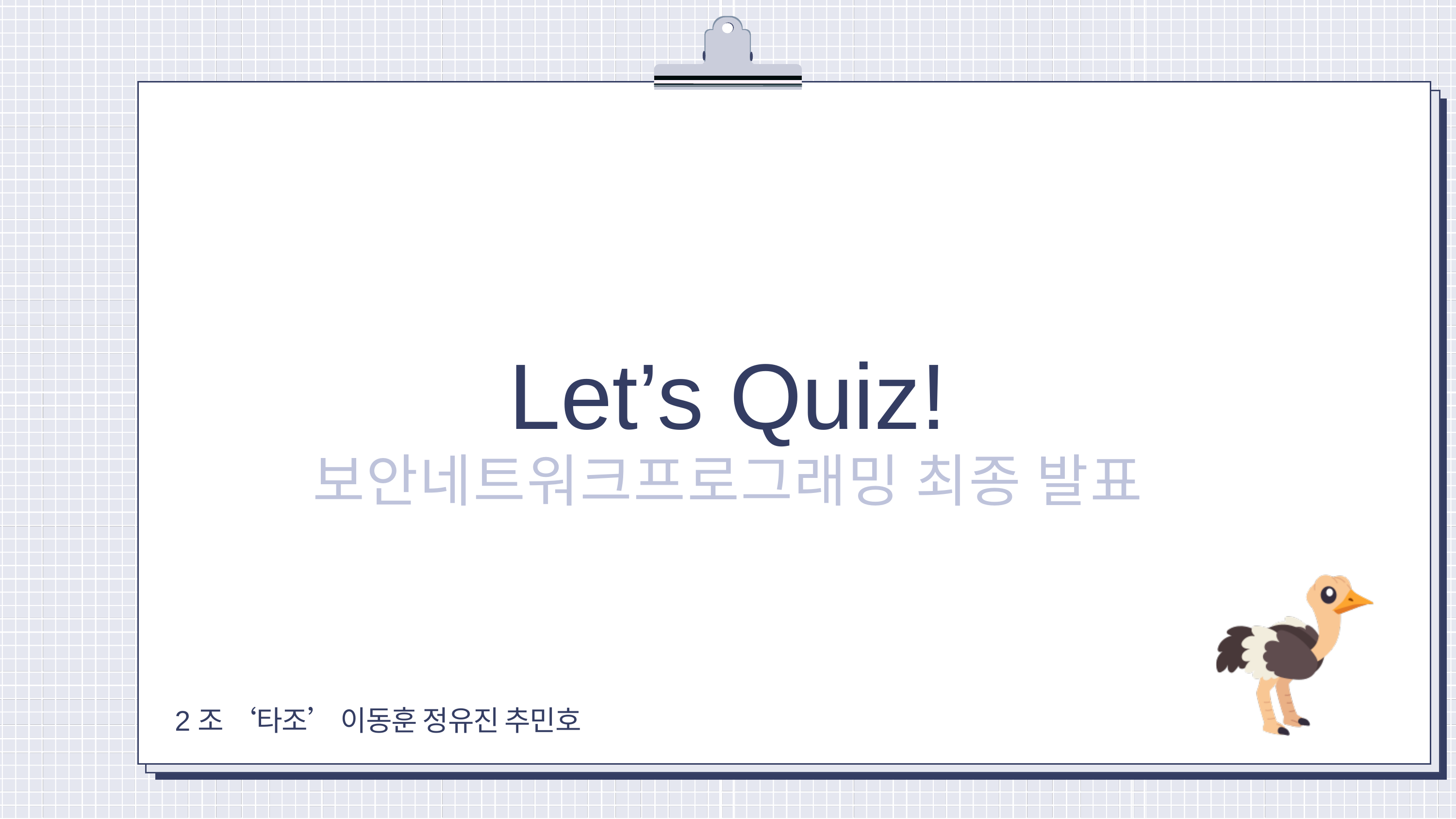

Let’s Quiz!
보안네트워크프로그래밍 최종 발표

2조 ‘타조’ 이동훈 정유진 추민호